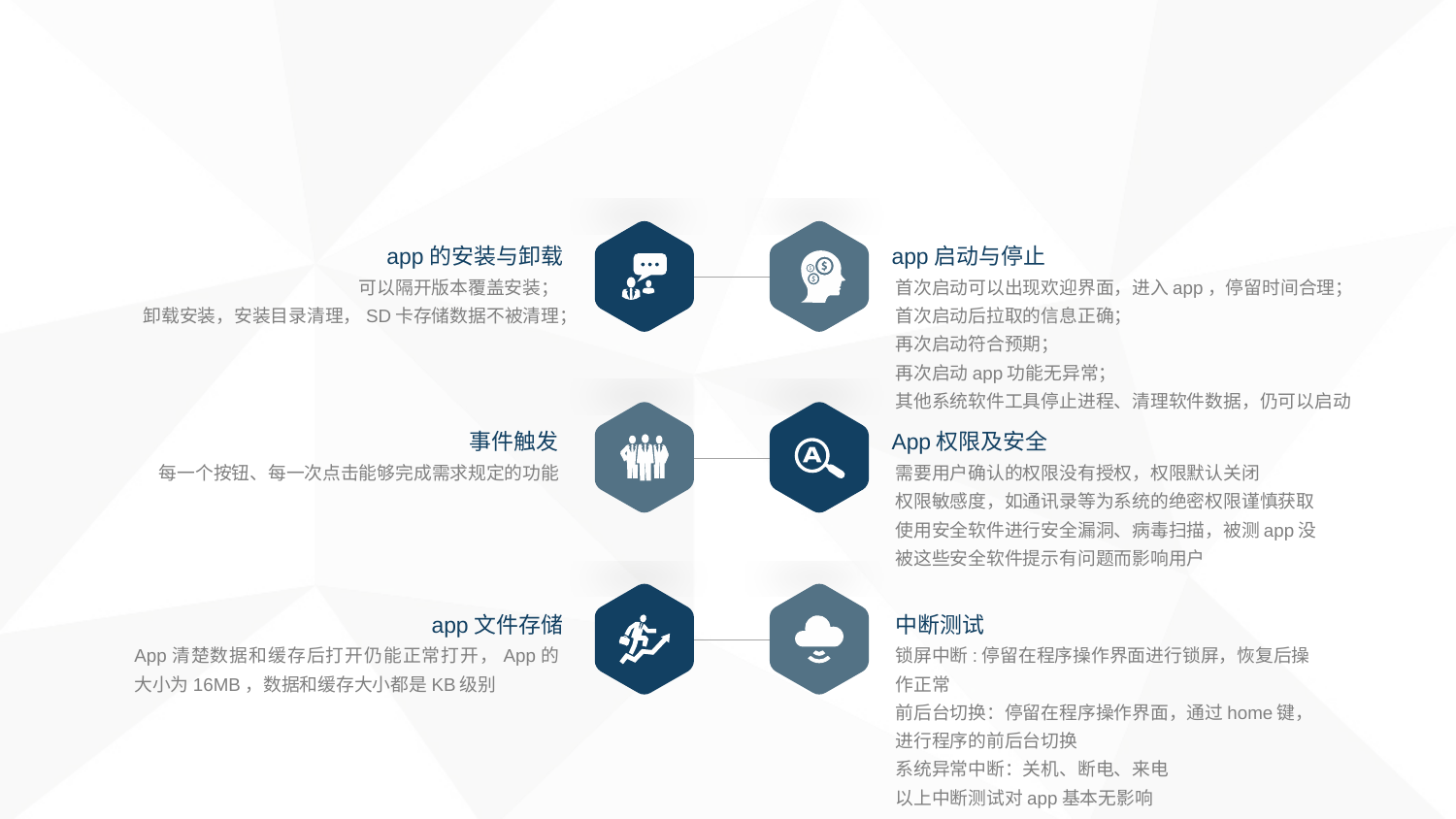

app的安装与卸载
app启动与停止

可以隔开版本覆盖安装；
卸载安装，安装目录清理，SD卡存储数据不被清理；
首次启动可以出现欢迎界面，进入app，停留时间合理；
首次启动后拉取的信息正确；
再次启动符合预期；
再次启动app功能无异常；
其他系统软件工具停止进程、清理软件数据，仍可以启动

事件触发
App权限及安全

每一个按钮、每一次点击能够完成需求规定的功能

需要用户确认的权限没有授权，权限默认关闭
权限敏感度，如通讯录等为系统的绝密权限谨慎获取
使用安全软件进行安全漏洞、病毒扫描，被测app没被这些安全软件提示有问题而影响用户

app文件存储
中断测试

App清楚数据和缓存后打开仍能正常打开，App的 大小为16MB，数据和缓存大小都是KB级别
锁屏中断:停留在程序操作界面进行锁屏，恢复后操作正常
前后台切换：停留在程序操作界面，通过home键，进行程序的前后台切换
系统异常中断：关机、断电、来电
以上中断测试对app基本无影响